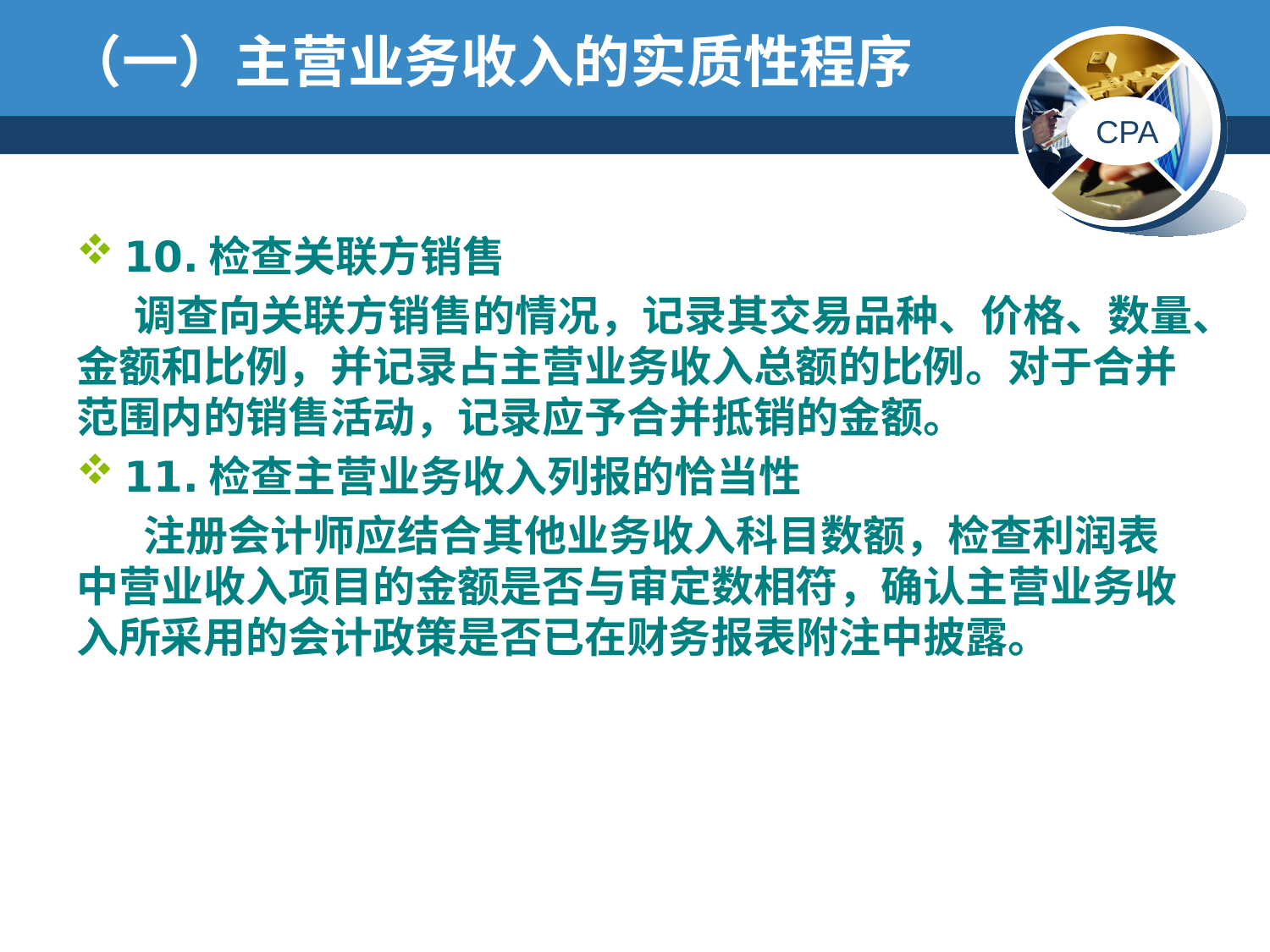

# （一）主营业务收入的实质性程序

10.检查关联方销售
     调查向关联方销售的情况，记录其交易品种、价格、数量、金额和比例，并记录占主营业务收入总额的比例。对于合并范围内的销售活动，记录应予合并抵销的金额。
11.检查主营业务收入列报的恰当性
      注册会计师应结合其他业务收入科目数额，检查利润表中营业收入项目的金额是否与审定数相符，确认主营业务收入所采用的会计政策是否已在财务报表附注中披露。